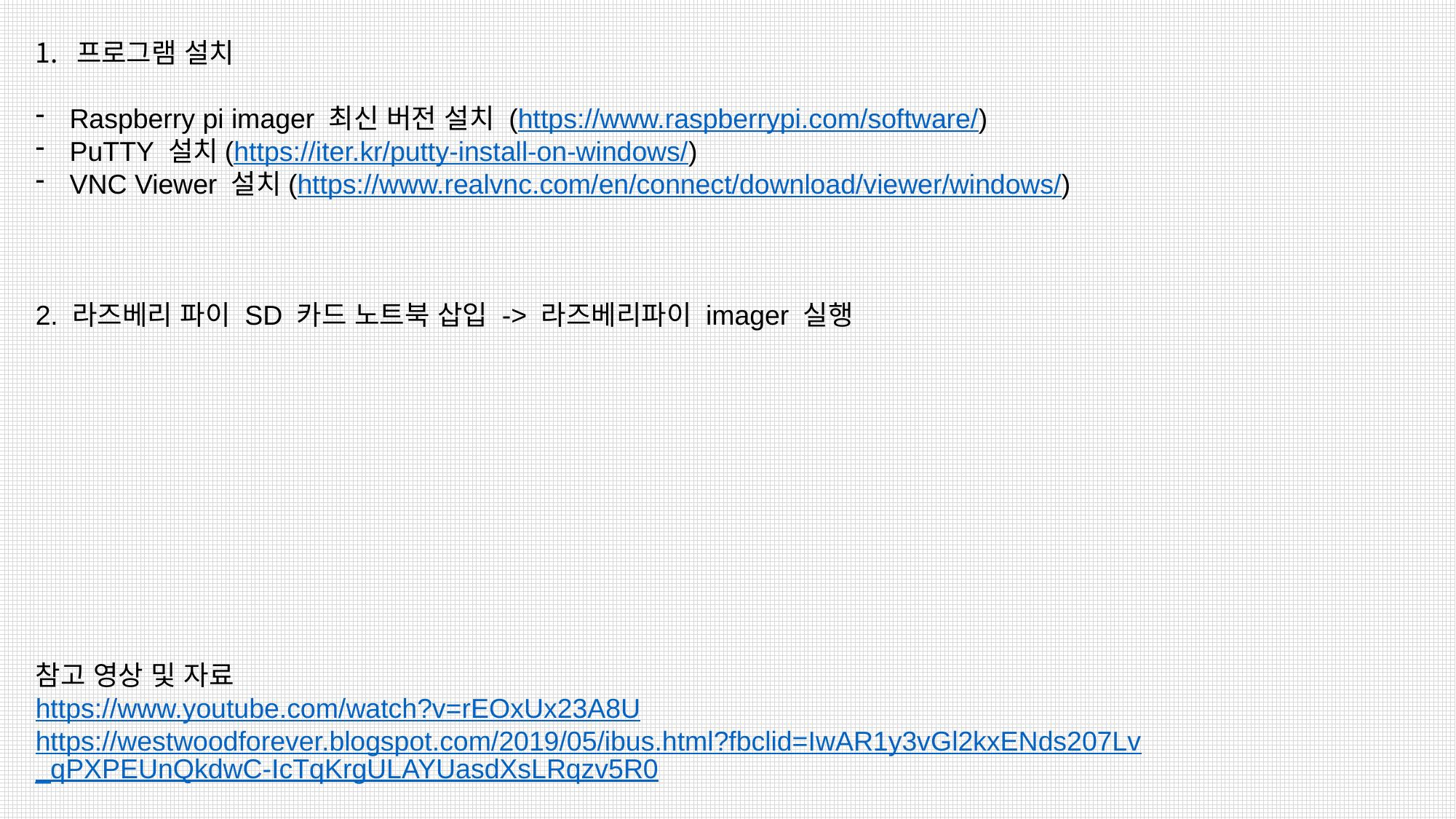

프로그램 설치

Raspberry pi imager 최신 버전 설치 (https://www.raspberrypi.com/software/)
PuTTY 설치(https://iter.kr/putty-install-on-windows/)
VNC Viewer 설치(https://www.realvnc.com/en/connect/download/viewer/windows/)

2. 라즈베리 파이 SD 카드 노트북 삽입 -> 라즈베리파이 imager 실행

참고 영상 및 자료
https://www.youtube.com/watch?v=rEOxUx23A8U
https://westwoodforever.blogspot.com/2019/05/ibus.html?fbclid=IwAR1y3vGl2kxENds207Lv_qPXPEUnQkdwC-IcTqKrgULAYUasdXsLRqzv5R0